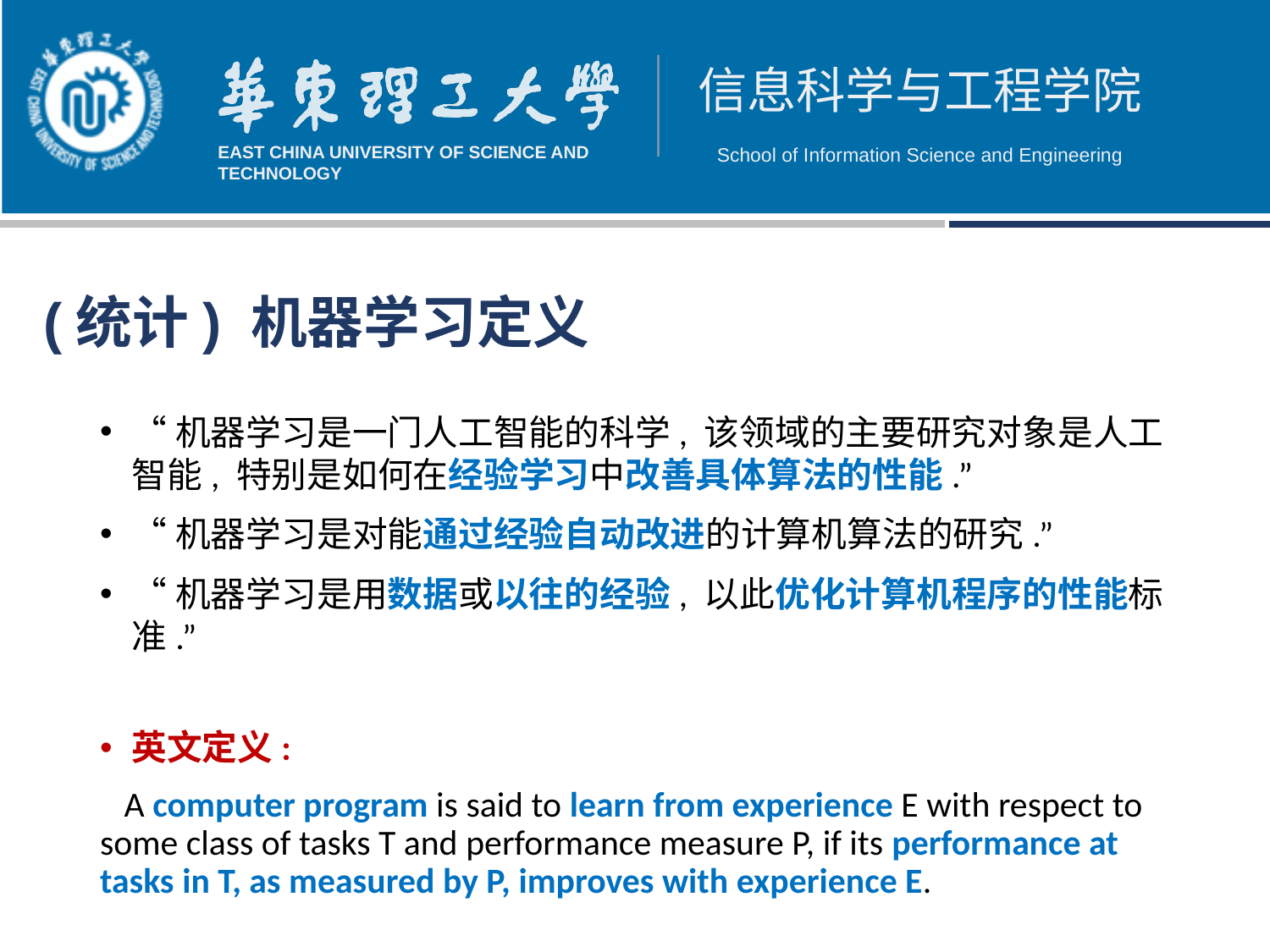

(统计) 机器学习定义
“机器学习是一门人工智能的科学, 该领域的主要研究对象是人工智能, 特别是如何在经验学习中改善具体算法的性能.”
“机器学习是对能通过经验自动改进的计算机算法的研究.”
“机器学习是用数据或以往的经验, 以此优化计算机程序的性能标准.”

英文定义:
   A computer program is said to learn from experience E with respect to some class of tasks T and performance measure P, if its performance at tasks in T, as measured by P, improves with experience E.
21